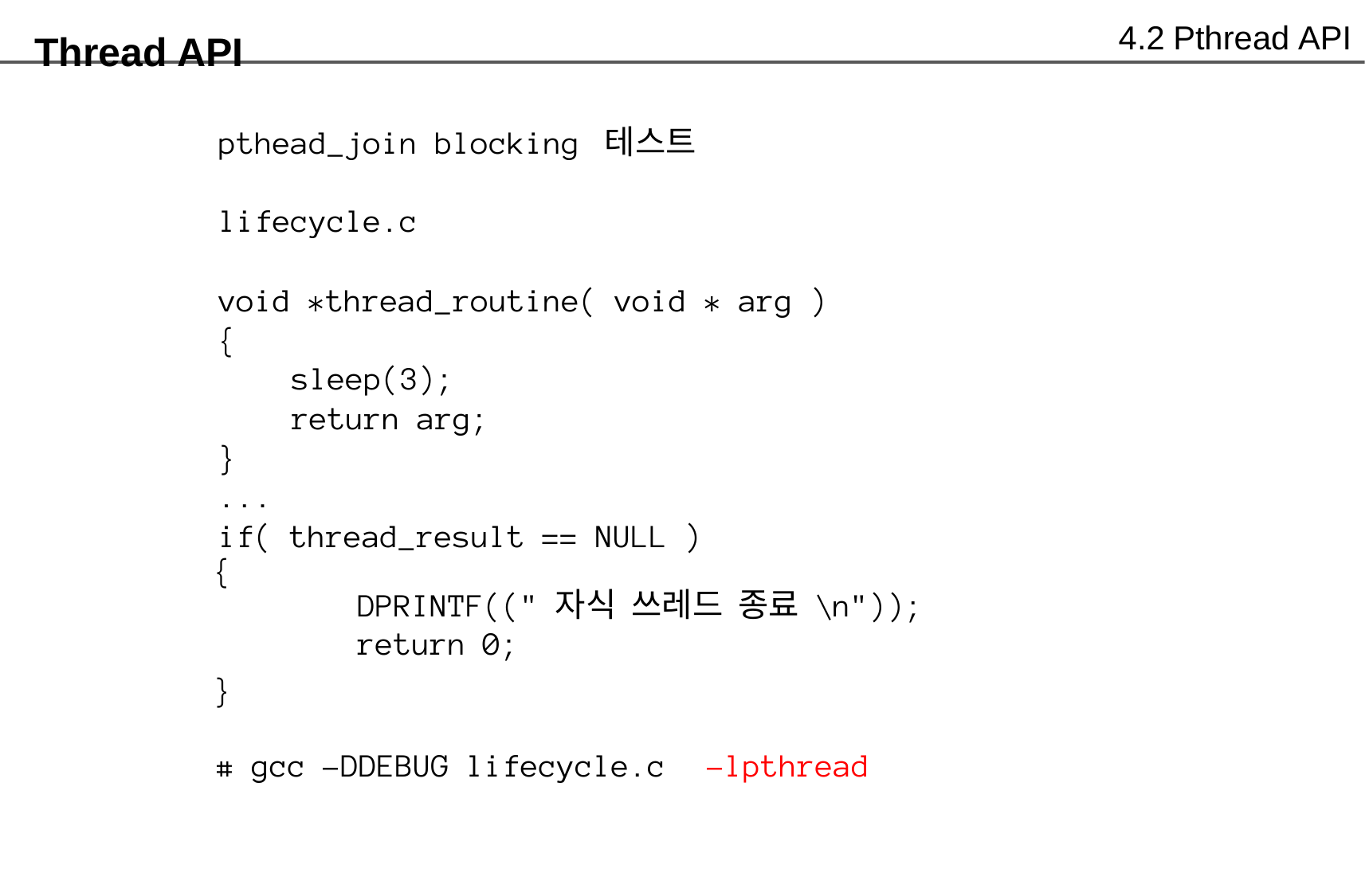

4.2 Pthread API
Thread API

	pthead_join  blocking  테스트

	lifecycle.c

	void  *thread_routine(  void  *  arg  )
	{
		sleep(3);
		return  arg;
	}
	...
	if(  thread_result  ==  NULL  )

{

}
DPRINTF((" 자식  쓰레드  종료 \n"));
return  0;
#  gcc  -DDEBUG  lifecycle.c
-lpthread